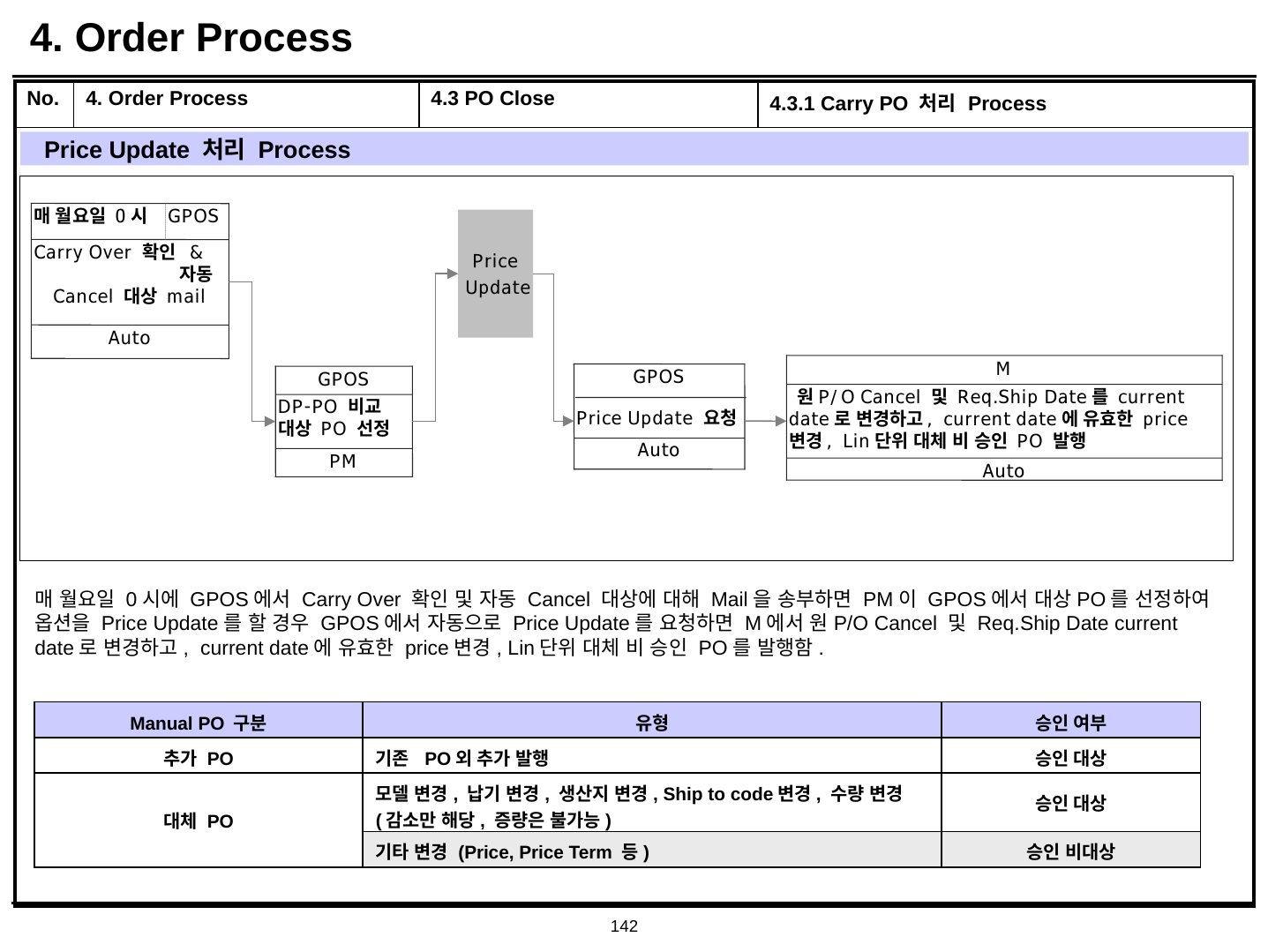

# 4. Order Process
| No. | 4. Order Process | 4.3 PO Close | 4.3.1 Carry PO 처리 Process |
| --- | --- | --- | --- |
|  |  |  |  |
Price Update 처리 Process

매 월요일 0시

GPOS

Carry Over 확인  &                              자동Cancel 대상 mail

Auto

Price
 Update
M

 원P/O Cancel 및 Req.Ship Date를 current date로 변경하고,  current date에 유효한 price변경,  Lin단위 대체 비 승인 PO 발행

Auto

GPOS

GPOS

DP-PO 비교
대상 PO 선정

PM

Price Update 요청
Auto

매 월요일 0시에 GPOS에서 Carry Over 확인 및 자동 Cancel 대상에 대해 Mail을 송부하면 PM이 GPOS에서 대상PO를 선정하여 옵션을 Price Update를 할 경우 GPOS에서 자동으로 Price Update를 요청하면 M에서 원P/O Cancel 및 Req.Ship Date current date로 변경하고,  current date에 유효한 price변경, Lin단위 대체 비 승인 PO를 발행함.
| Manual PO 구분 | 유형 | 승인 여부 |
| --- | --- | --- |
| 추가 PO | 기존 PO외 추가 발행 | 승인 대상 |
| 대체 PO | 모델 변경, 납기 변경, 생산지 변경, Ship to code변경, 수량 변경(감소만 해당, 증량은 불가능) | 승인 대상 |
|  | 기타 변경 (Price, Price Term 등) | 승인 비대상 |
142